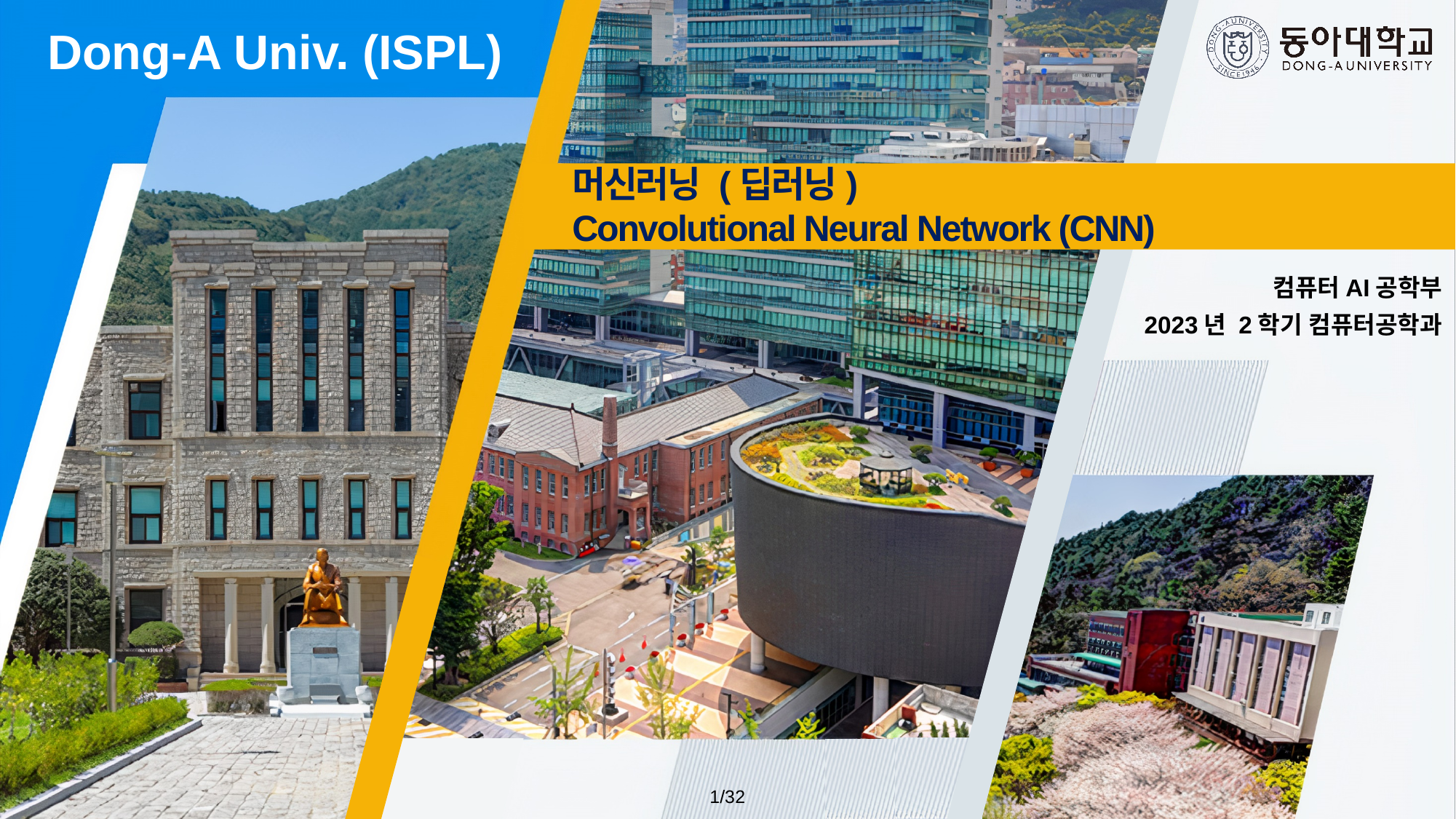

머신러닝 (딥러닝)
Convolutional Neural Network (CNN)
컴퓨터AI공학부
2023년 2학기 컴퓨터공학과